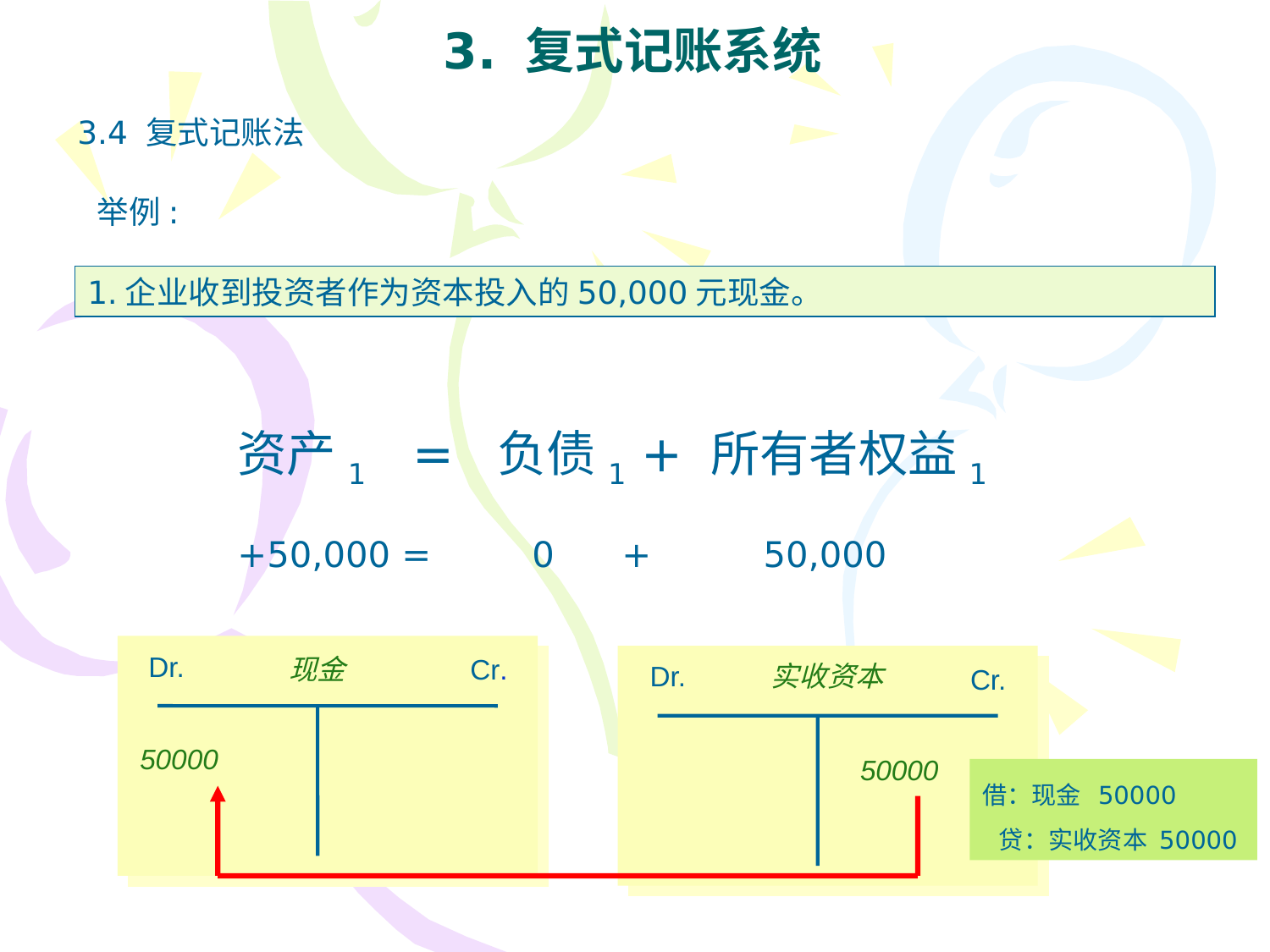

# 3. 复式记账系统
3.4 复式记账法
举例:
1.企业收到投资者作为资本投入的50,000元现金。
资产1   =  负债1 + 所有者权益1

+50,000 =         0      +          50,000

Dr.
现金
Cr.

Dr.
实收资本
Cr.

50000

50000
借：现金  50000
  贷：实收资本 50000

33